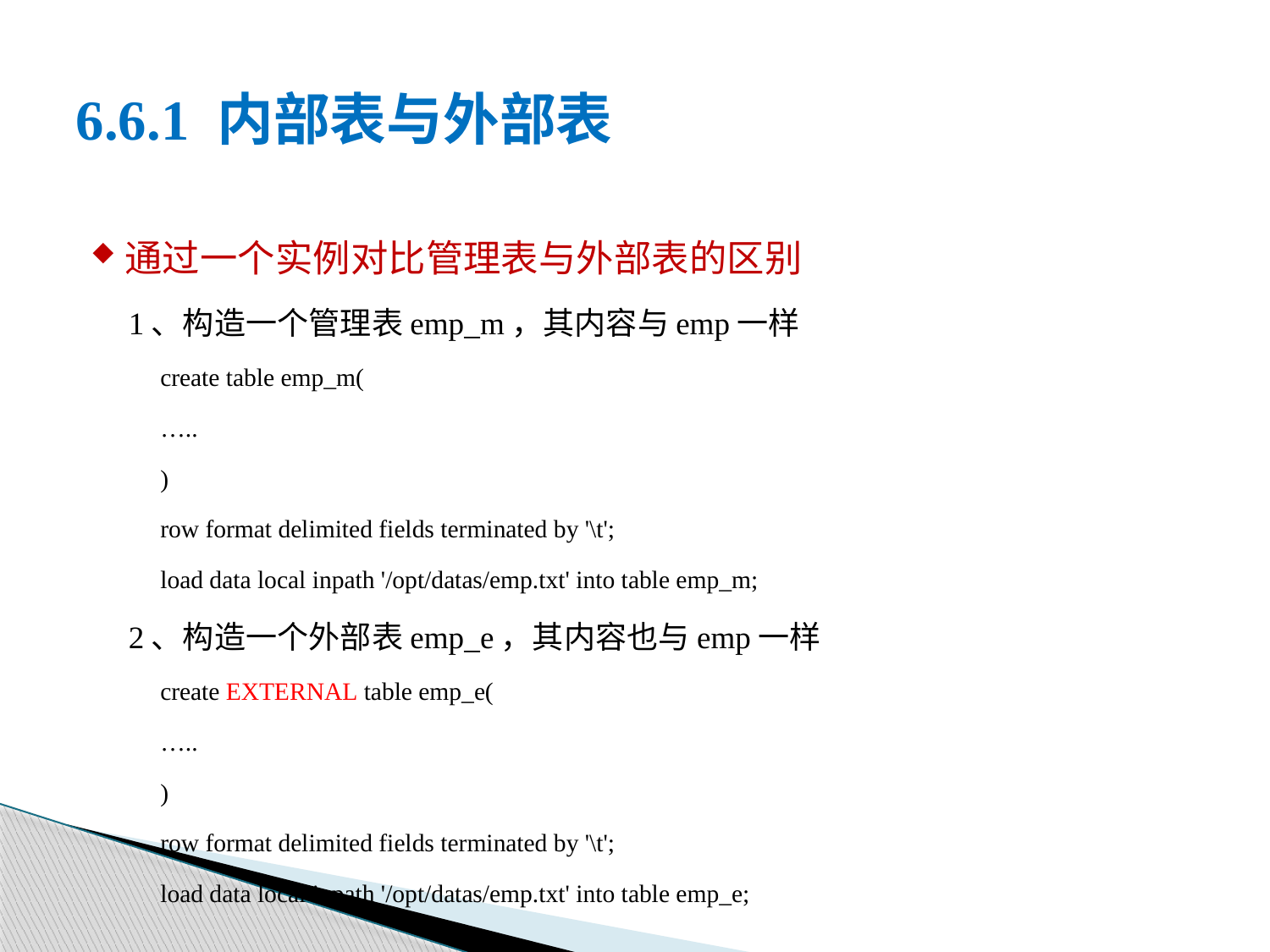

# 6.6.1 内部表与外部表
通过一个实例对比管理表与外部表的区别
1、构造一个管理表emp_m，其内容与emp一样
create table emp_m(
…..
)
row format delimited fields terminated by '\t';
load data local inpath '/opt/datas/emp.txt' into table emp_m;
2、构造一个外部表emp_e，其内容也与emp一样
create EXTERNAL table emp_e(
…..
)
row format delimited fields terminated by '\t';
load data local inpath '/opt/datas/emp.txt' into table emp_e;